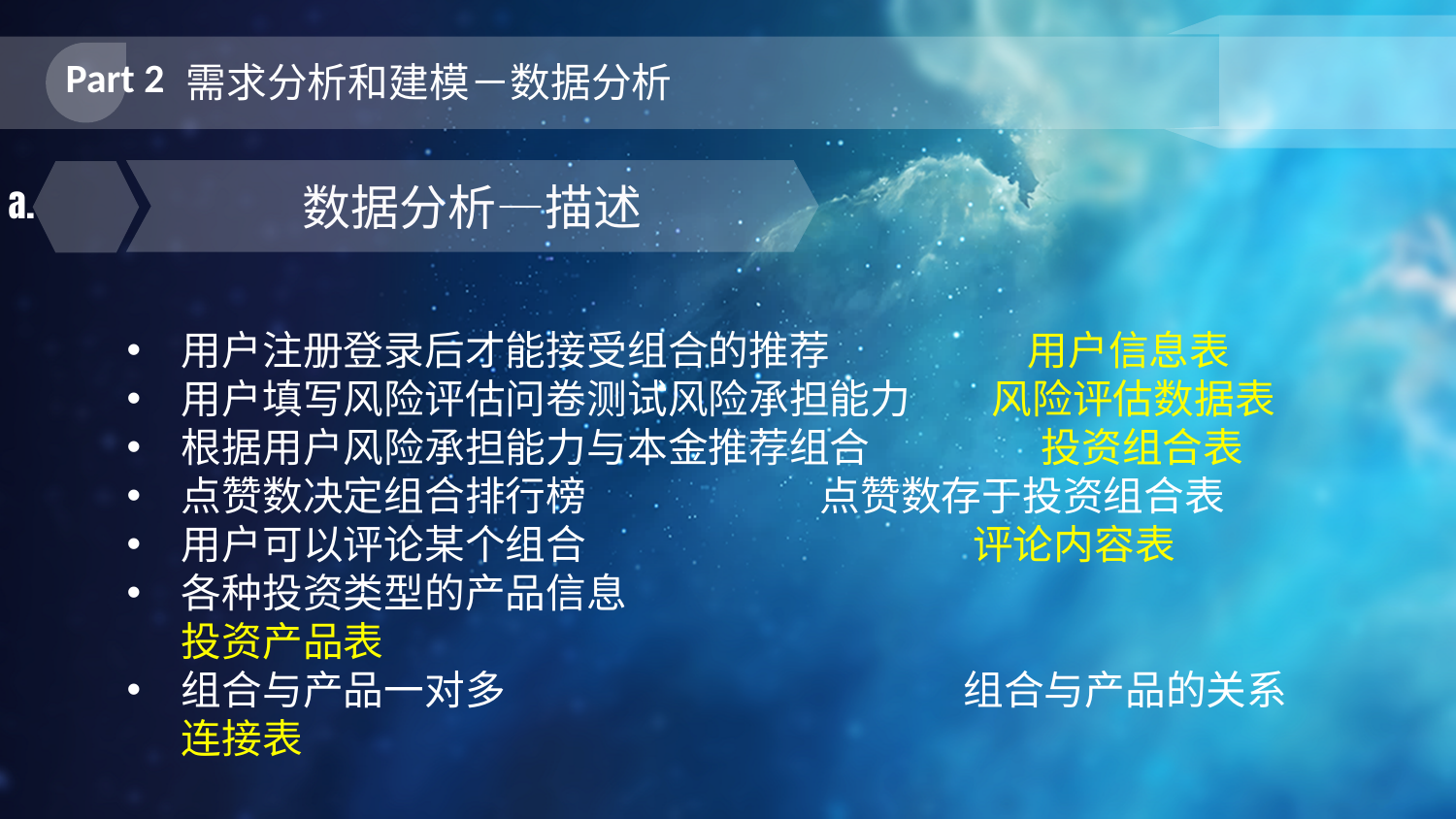

Part 2
需求分析和建模－数据分析
数据分析—描述

a.
用户注册登录后才能接受组合的推荐                      用户信息表
用户填写风险评估问卷测试风险承担能力         风险评估数据表
根据用户风险承担能力与本金推荐组合                   投资组合表
点赞数决定组合排行榜                          点赞数存于投资组合表
用户可以评论某个组合                                           评论内容表
各种投资类型的产品信息				        投资产品表
组合与产品一对多			      组合与产品的关系连接表